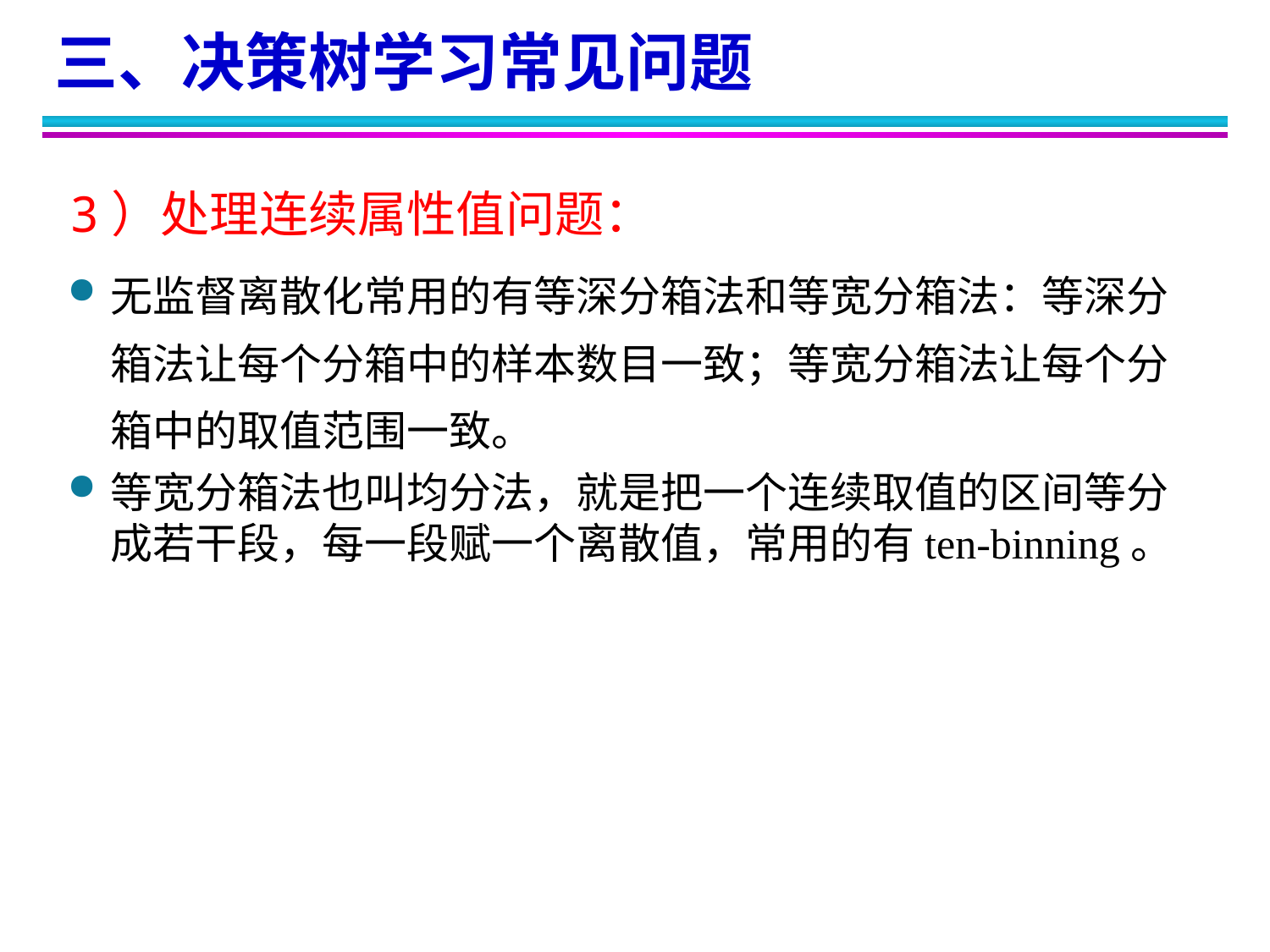

三、决策树学习常见问题
3）处理连续属性值问题：
无监督离散化常用的有等深分箱法和等宽分箱法：等深分箱法让每个分箱中的样本数目一致；等宽分箱法让每个分箱中的取值范围一致。
等宽分箱法也叫均分法，就是把一个连续取值的区间等分成若干段，每一段赋一个离散值，常用的有ten-binning。